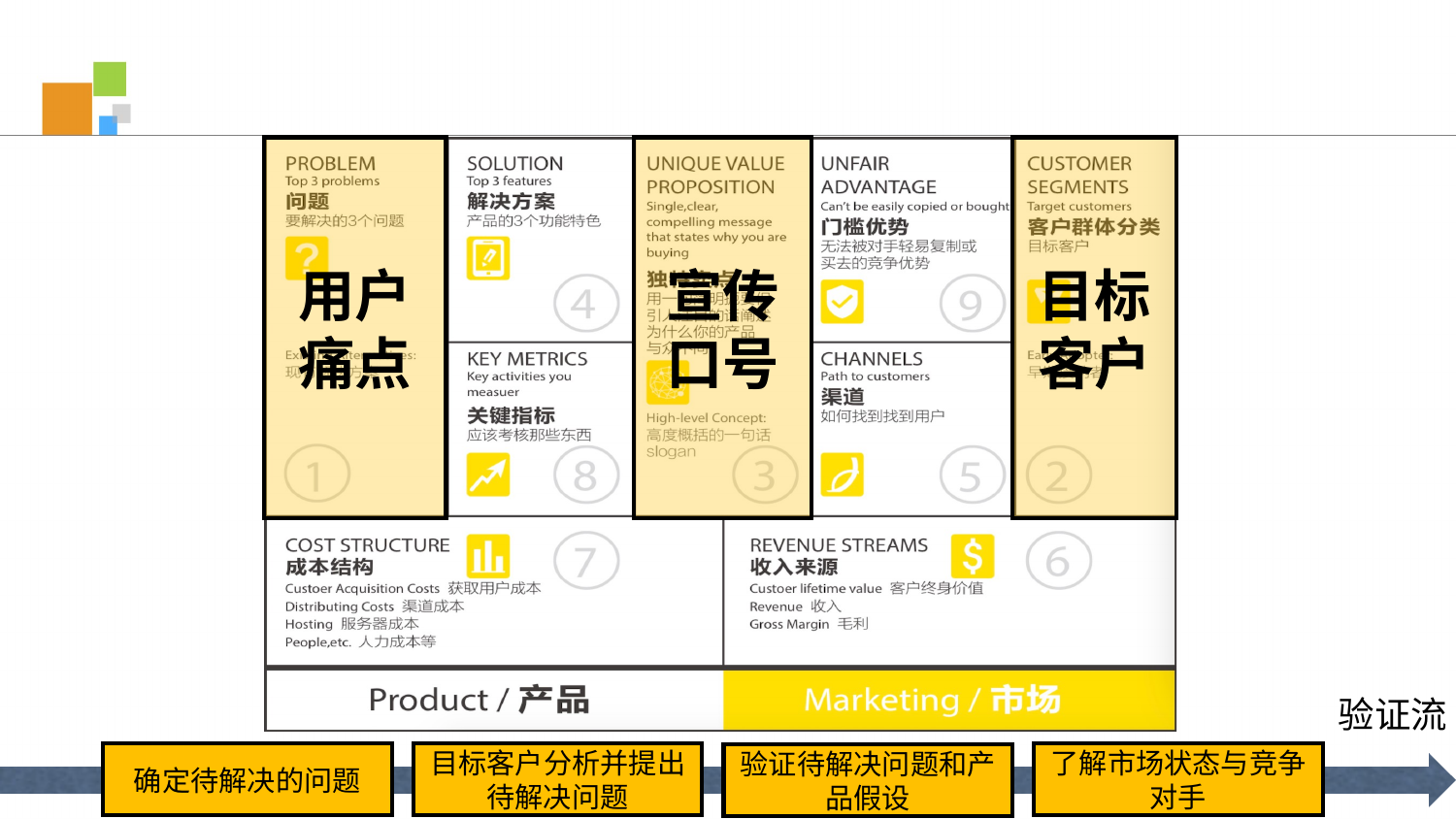

宣传口号
目标客户

用户痛点
验证流
确定待解决的问题
目标客户分析并提出待解决问题
了解市场状态与竞争对手
验证待解决问题和产品假设